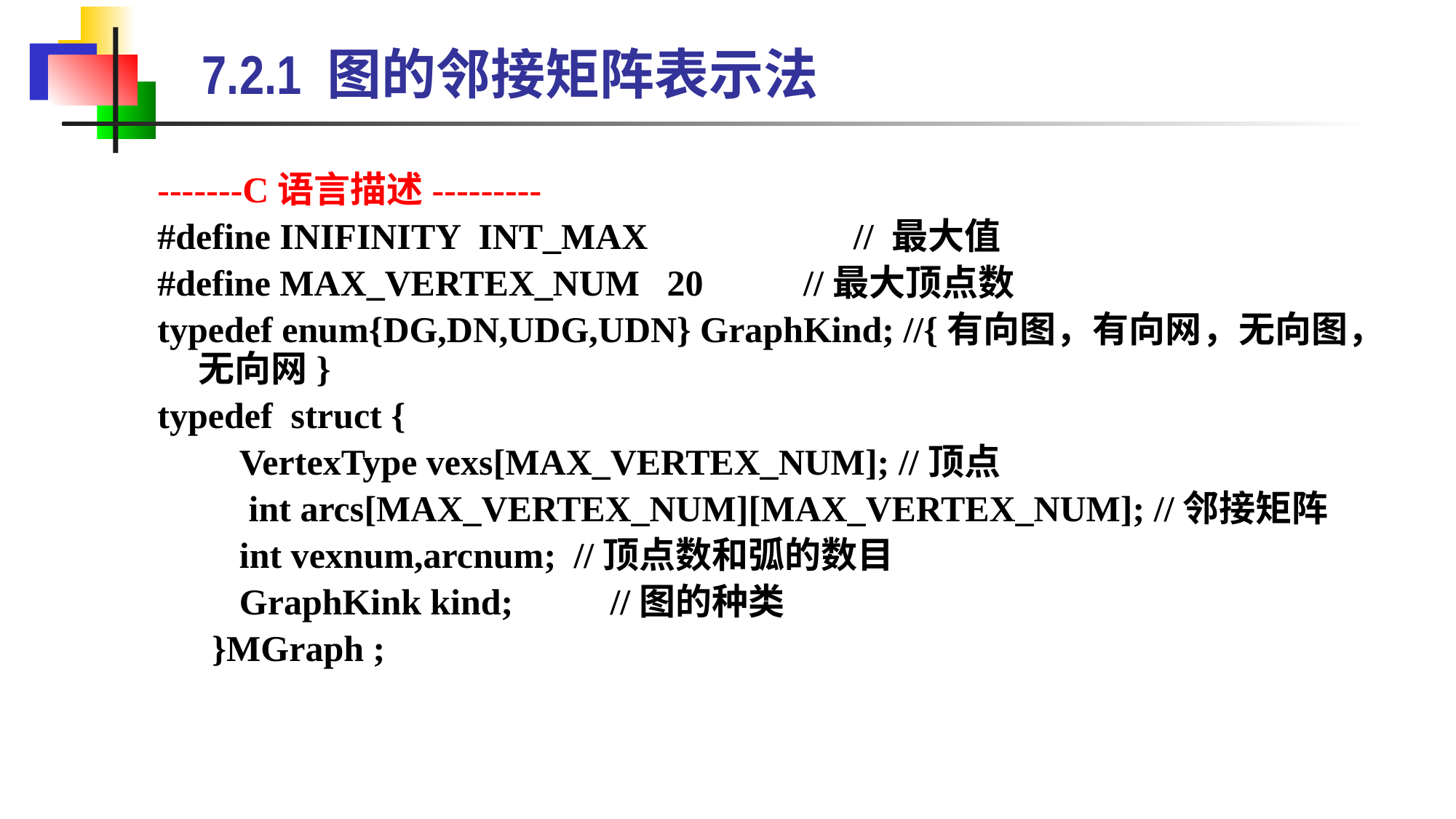

7.2.1 图的邻接矩阵表示法
-------C语言描述---------
#define INIFINITY  INT_MAX   		// 最大值
#define MAX_VERTEX_NUM   20           //最大顶点数
typedef enum{DG,DN,UDG,UDN} GraphKind; //{有向图，有向网，无向图，无向网}
typedef  struct {
   VertexType vexs[MAX_VERTEX_NUM]; //顶点
    int arcs[MAX_VERTEX_NUM][MAX_VERTEX_NUM]; //邻接矩阵
   int vexnum,arcnum;	//顶点数和弧的数目
   GraphKink kind;	    //图的种类
}MGraph ;